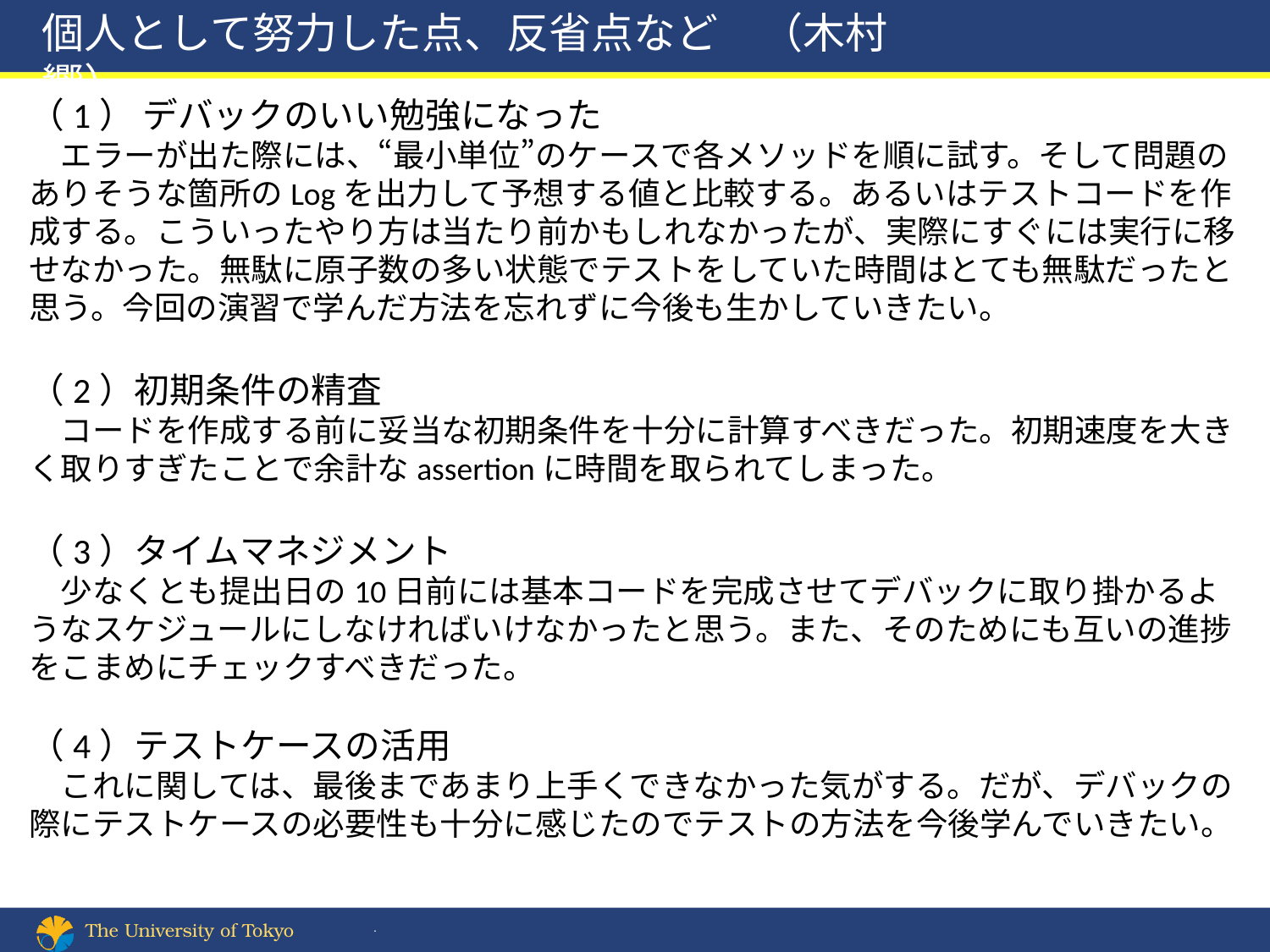

個人として努力した点、反省点など　（木村　響）
（1） デバックのいい勉強になった
　エラーが出た際には、“最小単位”のケースで各メソッドを順に試す。そして問題のありそうな箇所のLogを出力して予想する値と比較する。あるいはテストコードを作成する。こういったやり方は当たり前かもしれなかったが、実際にすぐには実行に移せなかった。無駄に原子数の多い状態でテストをしていた時間はとても無駄だったと思う。今回の演習で学んだ方法を忘れずに今後も生かしていきたい。

（2）初期条件の精査
　コードを作成する前に妥当な初期条件を十分に計算すべきだった。初期速度を大きく取りすぎたことで余計なassertionに時間を取られてしまった。

（3）タイムマネジメント
　少なくとも提出日の10日前には基本コードを完成させてデバックに取り掛かるようなスケジュールにしなければいけなかったと思う。また、そのためにも互いの進捗をこまめにチェックすべきだった。

（4）テストケースの活用
　これに関しては、最後まであまり上手くできなかった気がする。だが、デバックの際にテストケースの必要性も十分に感じたのでテストの方法を今後学んでいきたい。
.